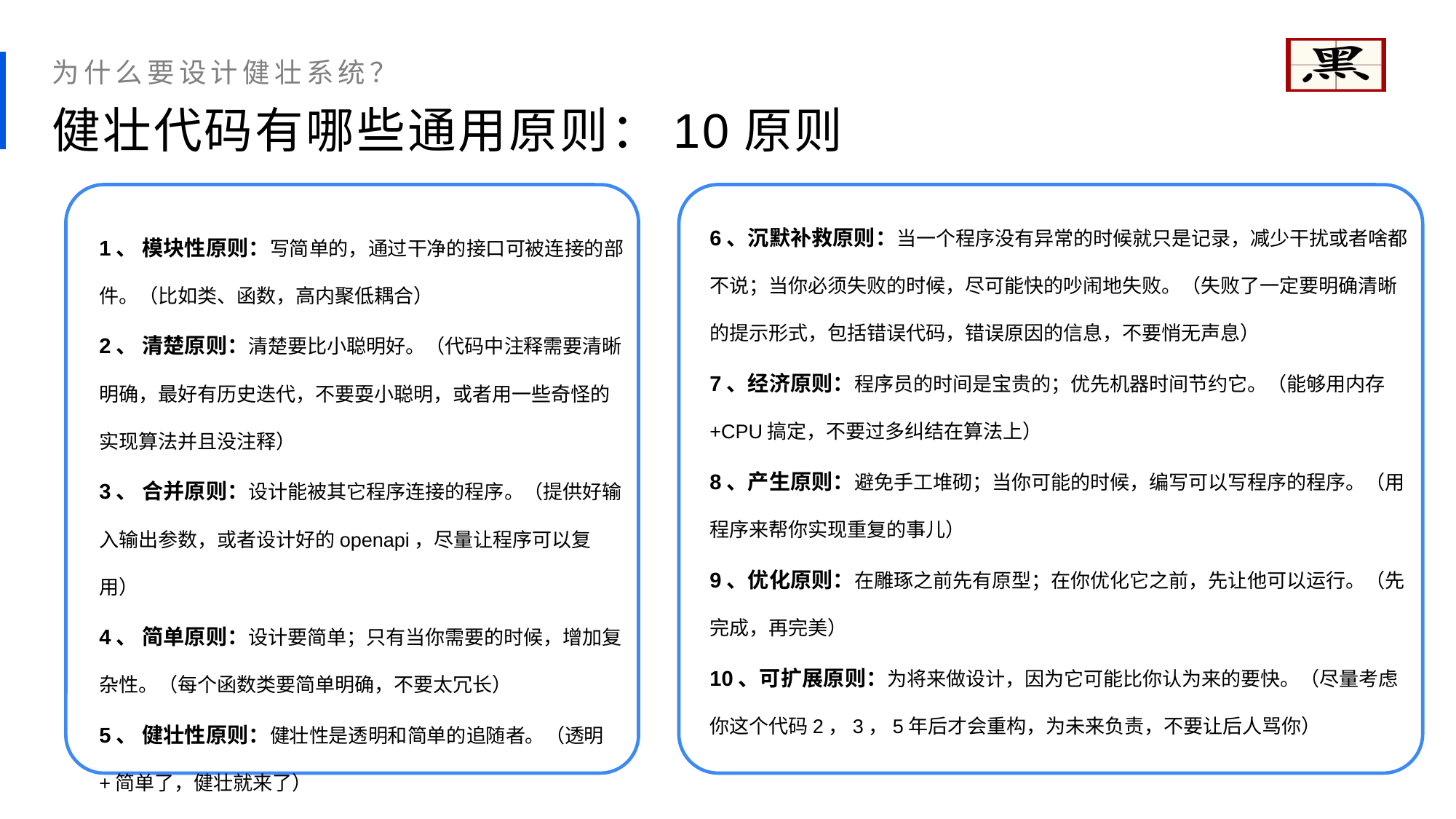

为什么要设计健壮系统？

健壮代码有哪些通用原则：10原则

6、沉默补救原则：当一个程序没有异常的时候就只是记录，减少干扰或者啥都不说；当你必须失败的时候，尽可能快的吵闹地失败。（失败了一定要明确清晰的提示形式，包括错误代码，错误原因的信息，不要悄无声息）
7、经济原则：程序员的时间是宝贵的；优先机器时间节约它。（能够用内存+CPU搞定，不要过多纠结在算法上）
8、产生原则：避免手工堆砌；当你可能的时候，编写可以写程序的程序。（用程序来帮你实现重复的事儿）
9、优化原则：在雕琢之前先有原型；在你优化它之前，先让他可以运行。（先完成，再完美）
10、可扩展原则：为将来做设计，因为它可能比你认为来的要快。（尽量考虑你这个代码2，3，5年后才会重构，为未来负责，不要让后人骂你）
1、 模块性原则：写简单的，通过干净的接口可被连接的部件。（比如类、函数，高内聚低耦合）
2、 清楚原则：清楚要比小聪明好。（代码中注释需要清晰明确，最好有历史迭代，不要耍小聪明，或者用一些奇怪的实现算法并且没注释）
3、 合并原则：设计能被其它程序连接的程序。（提供好输入输出参数，或者设计好的openapi，尽量让程序可以复用）
4、 简单原则：设计要简单；只有当你需要的时候，增加复杂性。（每个函数类要简单明确，不要太冗长）
5、 健壮性原则：健壮性是透明和简单的追随者。（透明+简单了，健壮就来了）